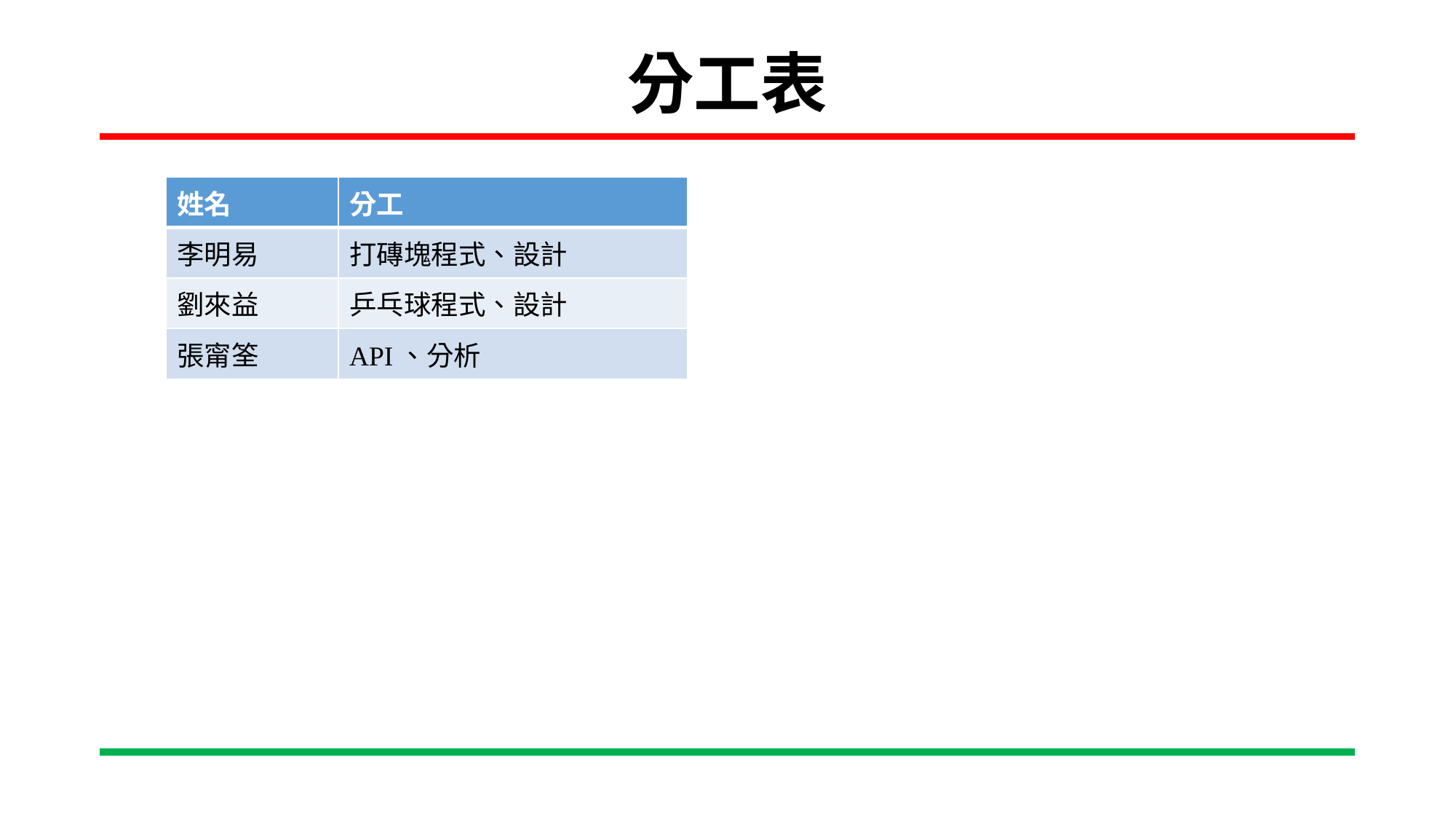

# 分工表
| 姓名 | 分工 |
| --- | --- |
| 李明易 | 打磚塊程式、設計 |
| 劉來益 | 乒乓球程式、設計 |
| 張甯筌 | API、分析 |